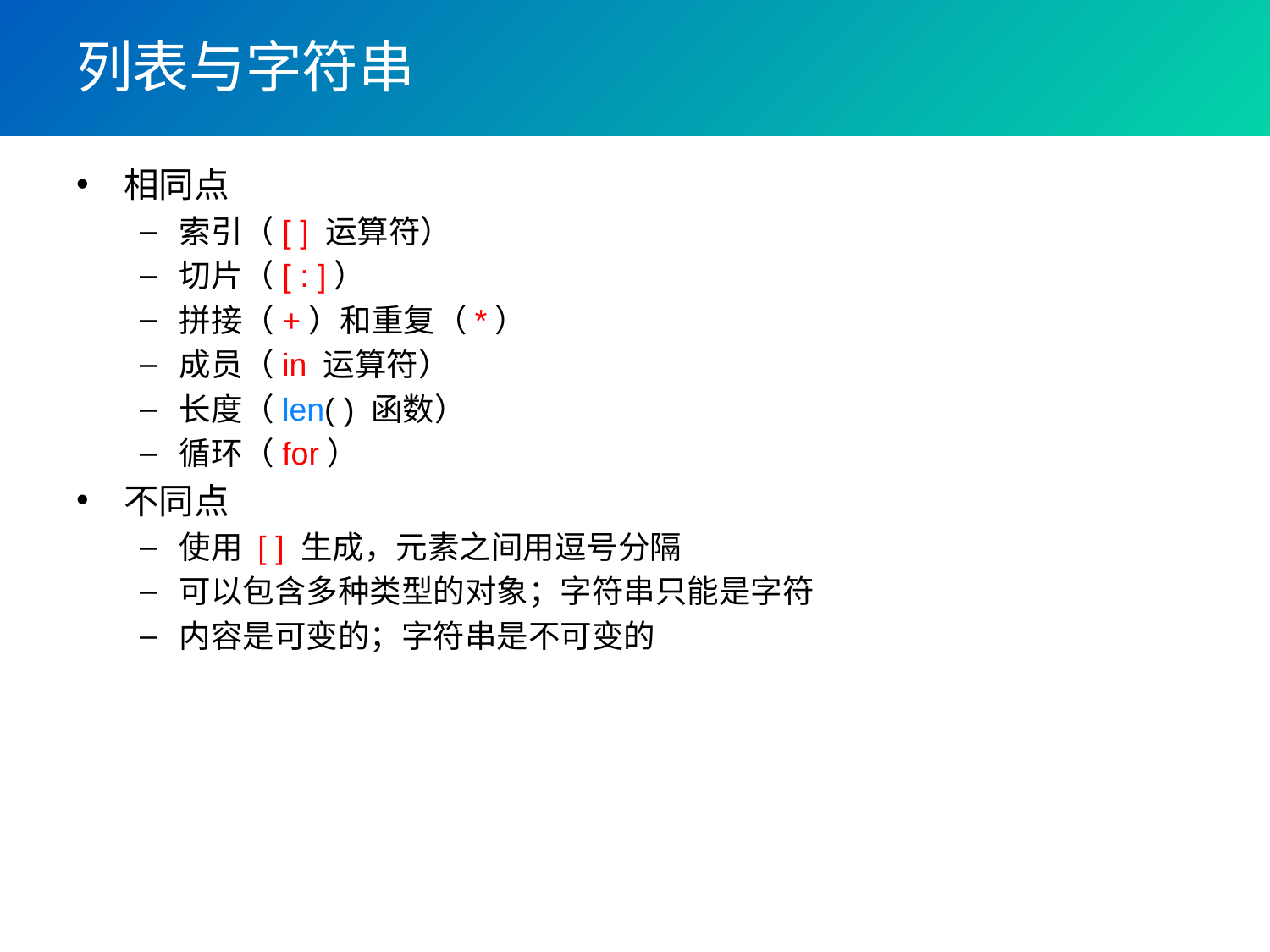

# 列表与字符串
相同点
索引（[ ] 运算符）
切片（[ : ]）
拼接（+）和重复（*）
成员（in 运算符）
长度（len( ) 函数）
循环（for）
不同点
使用 [ ] 生成，元素之间用逗号分隔
可以包含多种类型的对象；字符串只能是字符
内容是可变的；字符串是不可变的